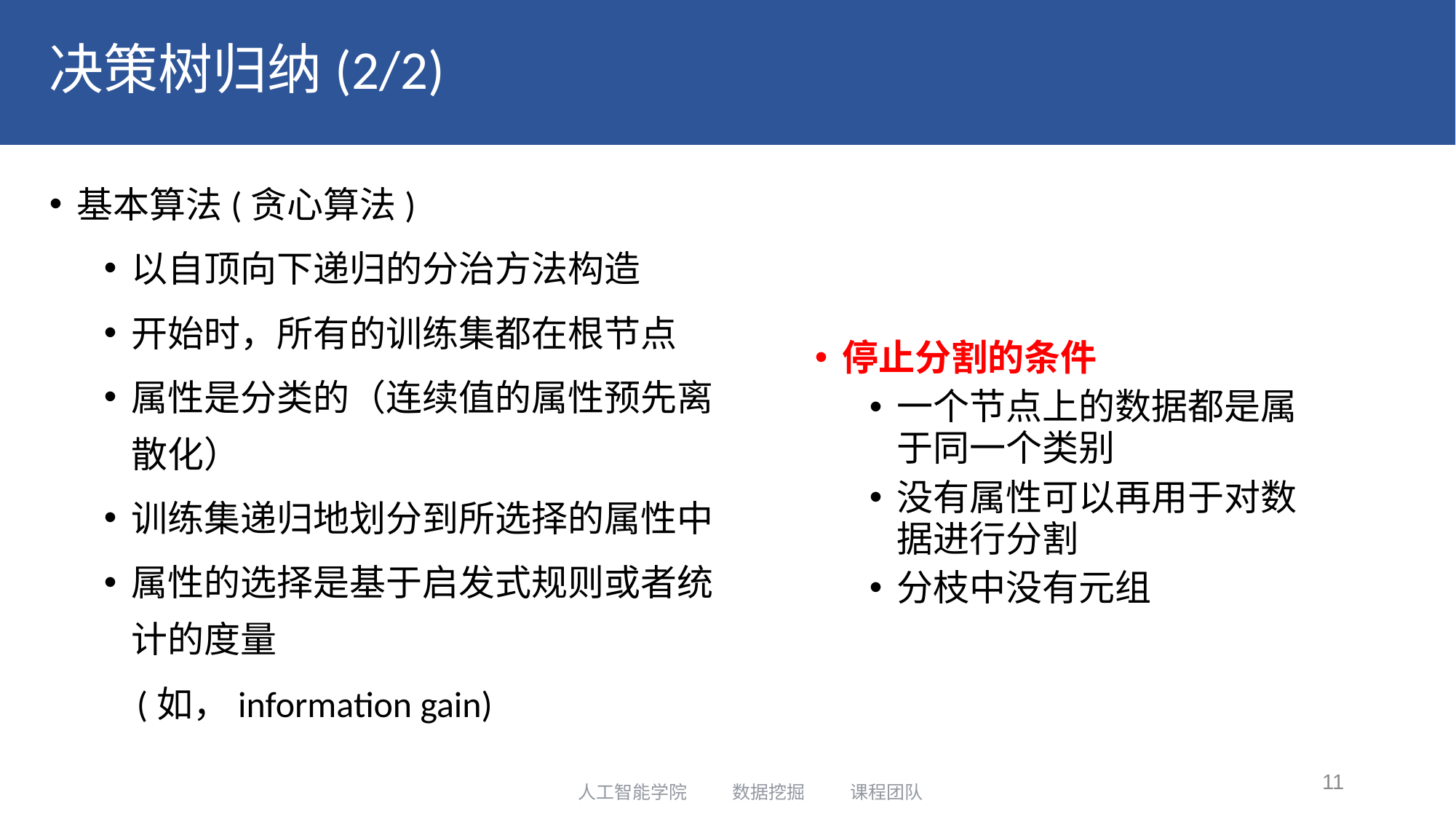

# 决策树归纳(2/2)
基本算法(贪心算法)
以自顶向下递归的分治方法构造
开始时，所有的训练集都在根节点
属性是分类的（连续值的属性预先离散化）
训练集递归地划分到所选择的属性中
属性的选择是基于启发式规则或者统计的度量
    (如，information gain)
停止分割的条件
一个节点上的数据都是属于同一个类别
没有属性可以再用于对数据进行分割
分枝中没有元组
11
人工智能学院        数据挖掘        课程团队